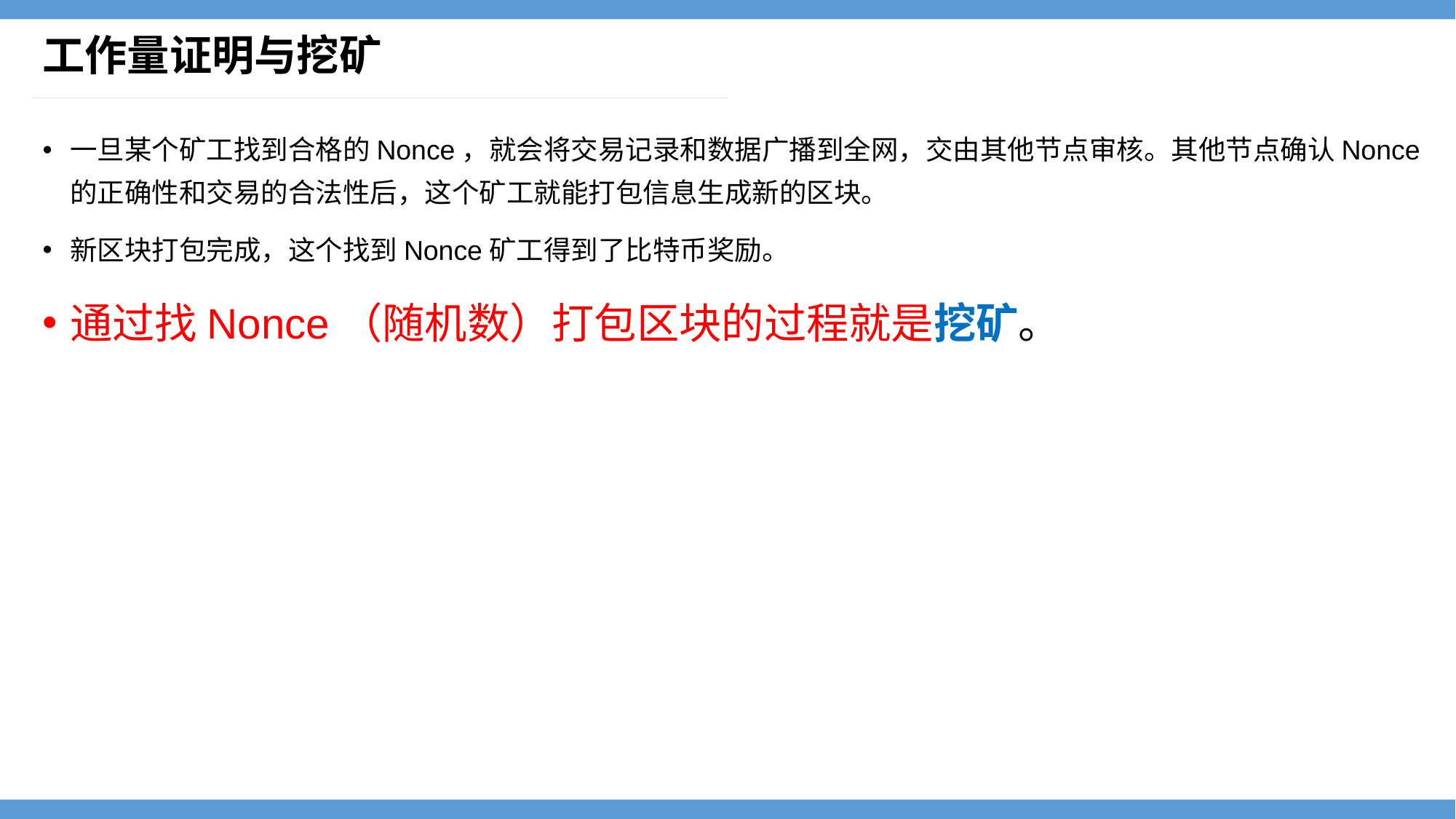

# 工作量证明与挖矿
一旦某个矿工找到合格的Nonce，就会将交易记录和数据广播到全网，交由其他节点审核。其他节点确认Nonce的正确性和交易的合法性后，这个矿工就能打包信息生成新的区块。
新区块打包完成，这个找到Nonce矿工得到了比特币奖励。
通过找Nonce（随机数）打包区块的过程就是挖矿。